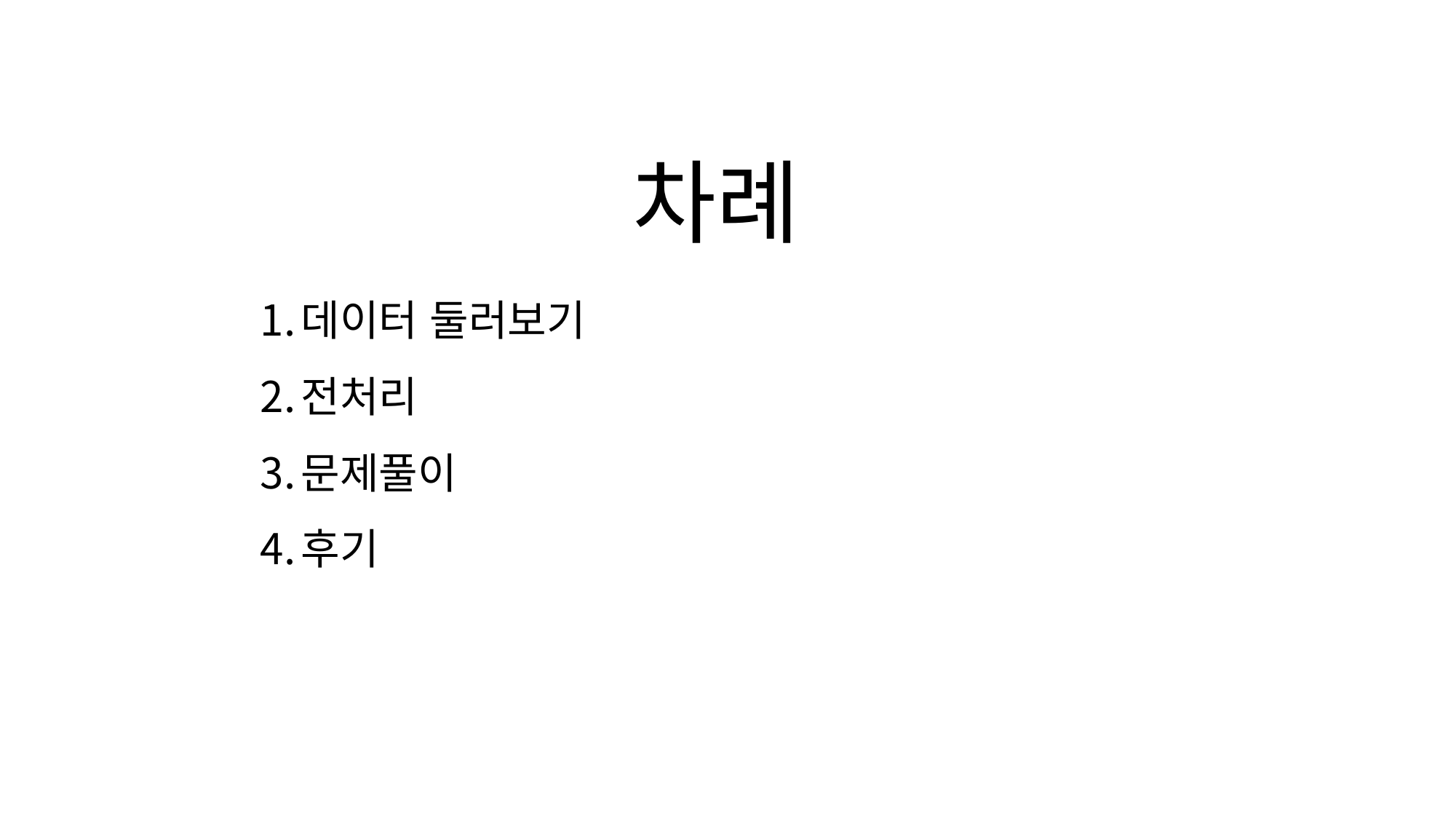

# 차례

데이터 둘러보기
전처리
문제풀이
후기